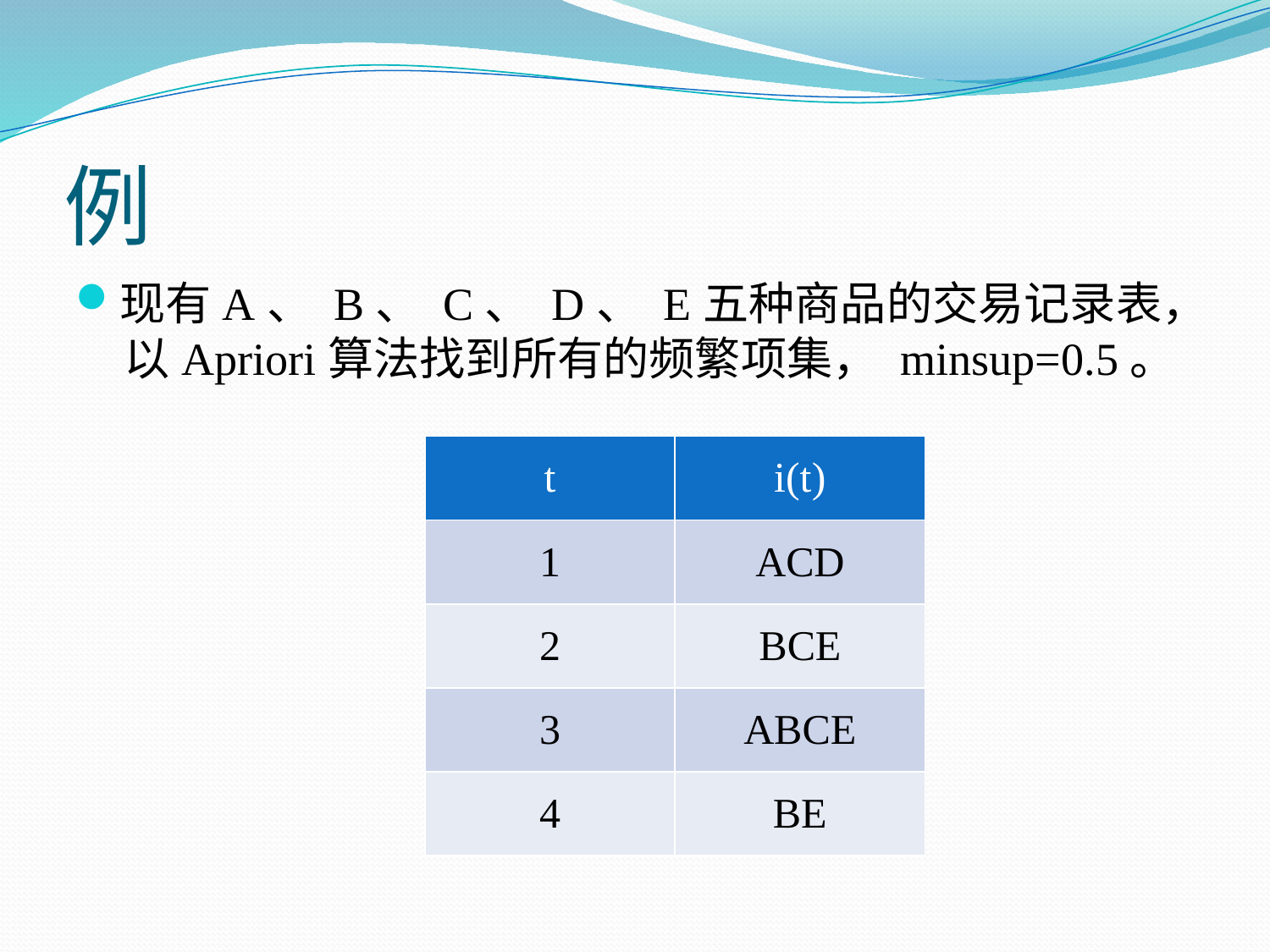

# 例
现有A、 B、 C、 D、 E五种商品的交易记录表， 以Apriori算法找到所有的频繁项集， minsup=0.5。
| t | i(t) |
| --- | --- |
| 1 | ACD |
| 2 | BCE |
| 3 | ABCE |
| 4 | BE |